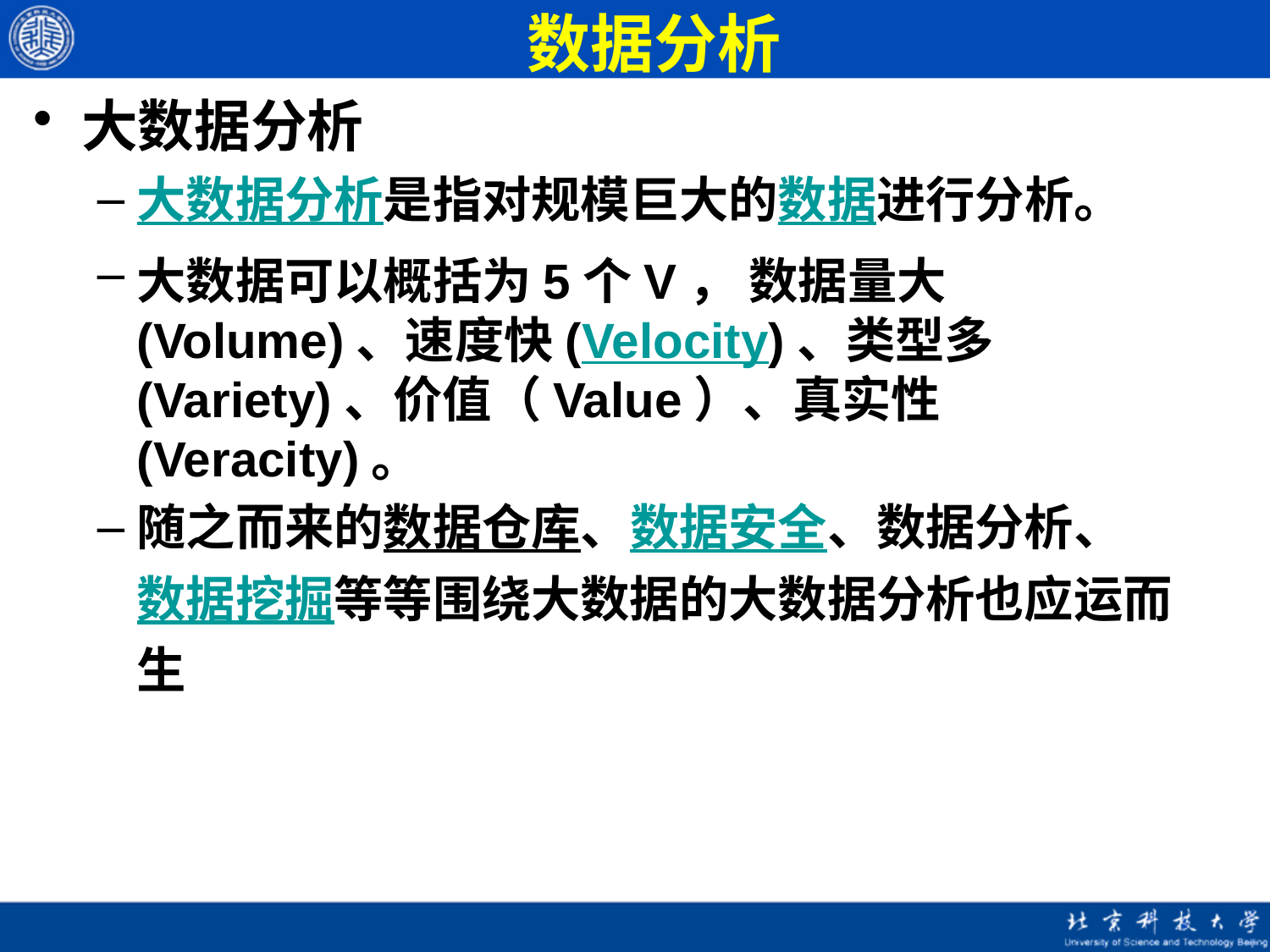

数据分析
大数据分析
大数据分析是指对规模巨大的数据进行分析。
大数据可以概括为5个V， 数据量大(Volume)、速度快(Velocity)、类型多(Variety)、价值（Value）、真实性(Veracity)。
随之而来的数据仓库、数据安全、数据分析、数据挖掘等等围绕大数据的大数据分析也应运而生